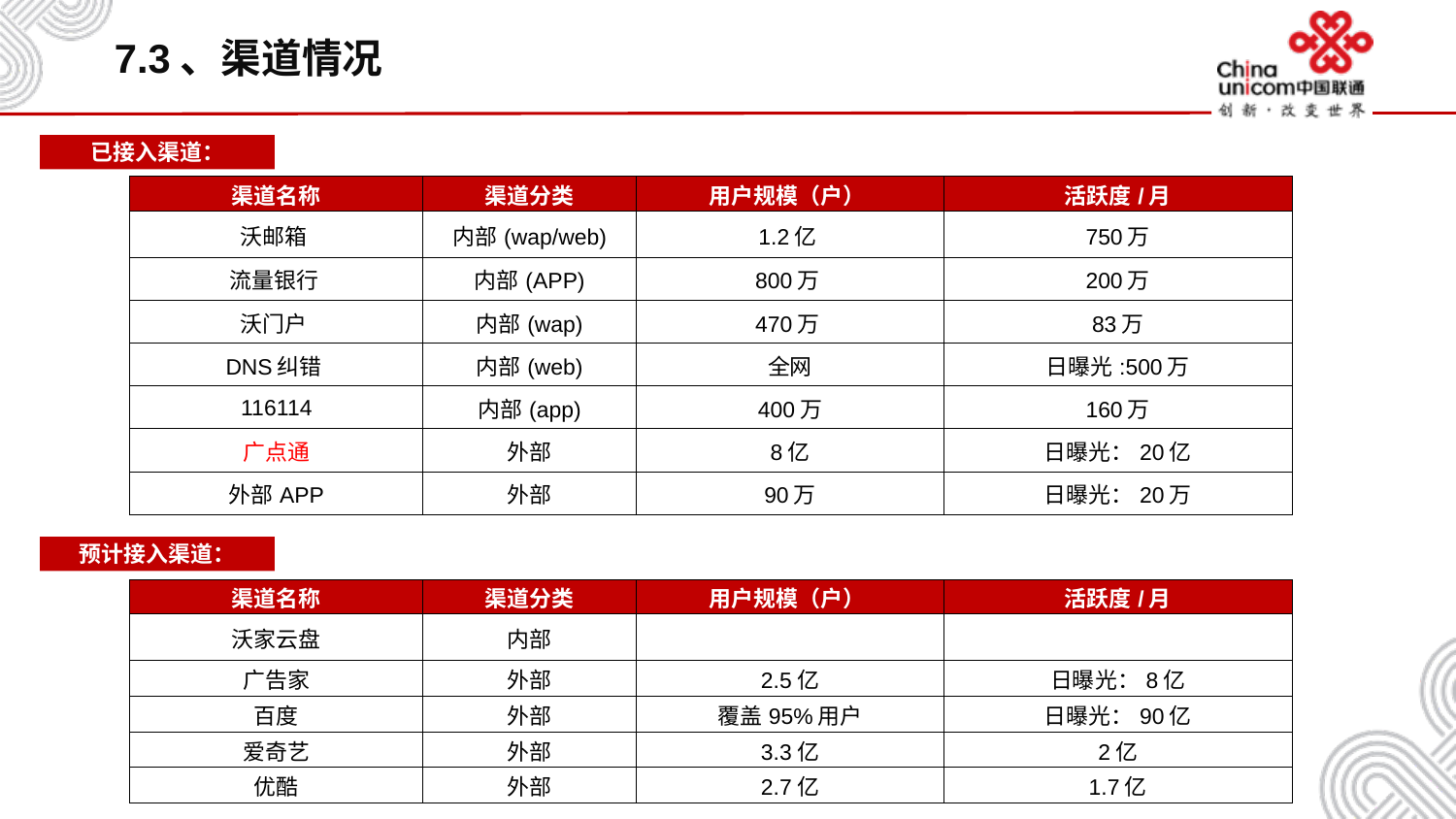

7.3、渠道情况
已接入渠道：
| 渠道名称 | 渠道分类 | 用户规模（户） | 活跃度/月 |
| --- | --- | --- | --- |
| 沃邮箱 | 内部(wap/web) | 1.2亿 | 750万 |
| 流量银行 | 内部(APP) | 800万 | 200万 |
| 沃门户 | 内部(wap) | 470万 | 83万 |
| DNS纠错 | 内部(web) | 全网 | 日曝光:500万 |
| 116114 | 内部(app) | 400万 | 160万 |
| 广点通 | 外部 | 8亿 | 日曝光：20亿 |
| 外部APP | 外部 | 90万 | 日曝光：20万 |
预计接入渠道：
| 渠道名称 | 渠道分类 | 用户规模（户） | 活跃度/月 |
| --- | --- | --- | --- |
| 沃家云盘 | 内部 |  |  |
| 广告家 | 外部 | 2.5亿 | 日曝光：8亿 |
| 百度 | 外部 | 覆盖95%用户 | 日曝光：90亿 |
| 爱奇艺 | 外部 | 3.3亿 | 2亿 |
| 优酷 | 外部 | 2.7亿 | 1.7亿 |